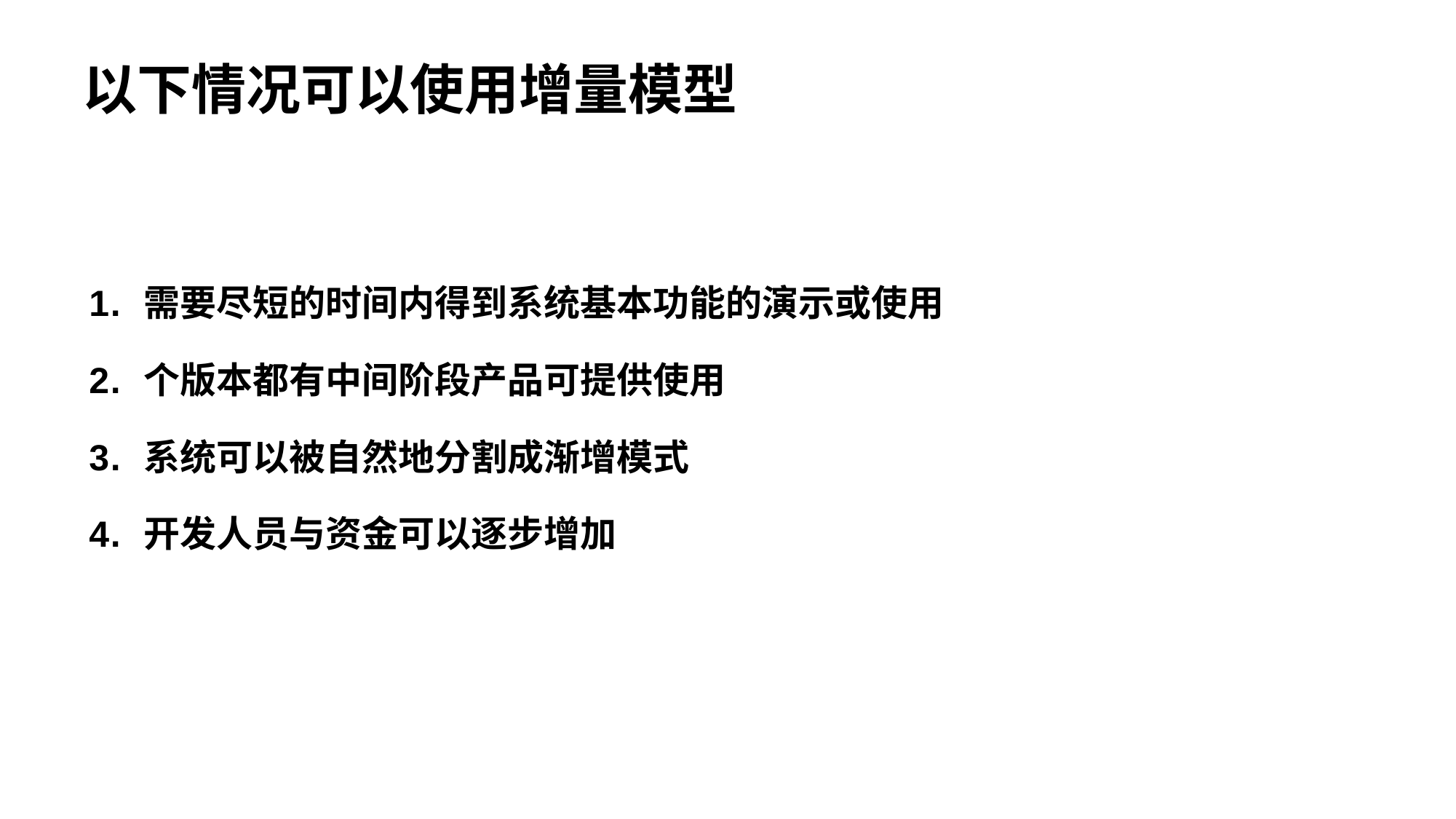

以下情况可以使用增量模型

需要尽短的时间内得到系统基本功能的演示或使用
个版本都有中间阶段产品可提供使用
系统可以被自然地分割成渐增模式
开发人员与资金可以逐步增加